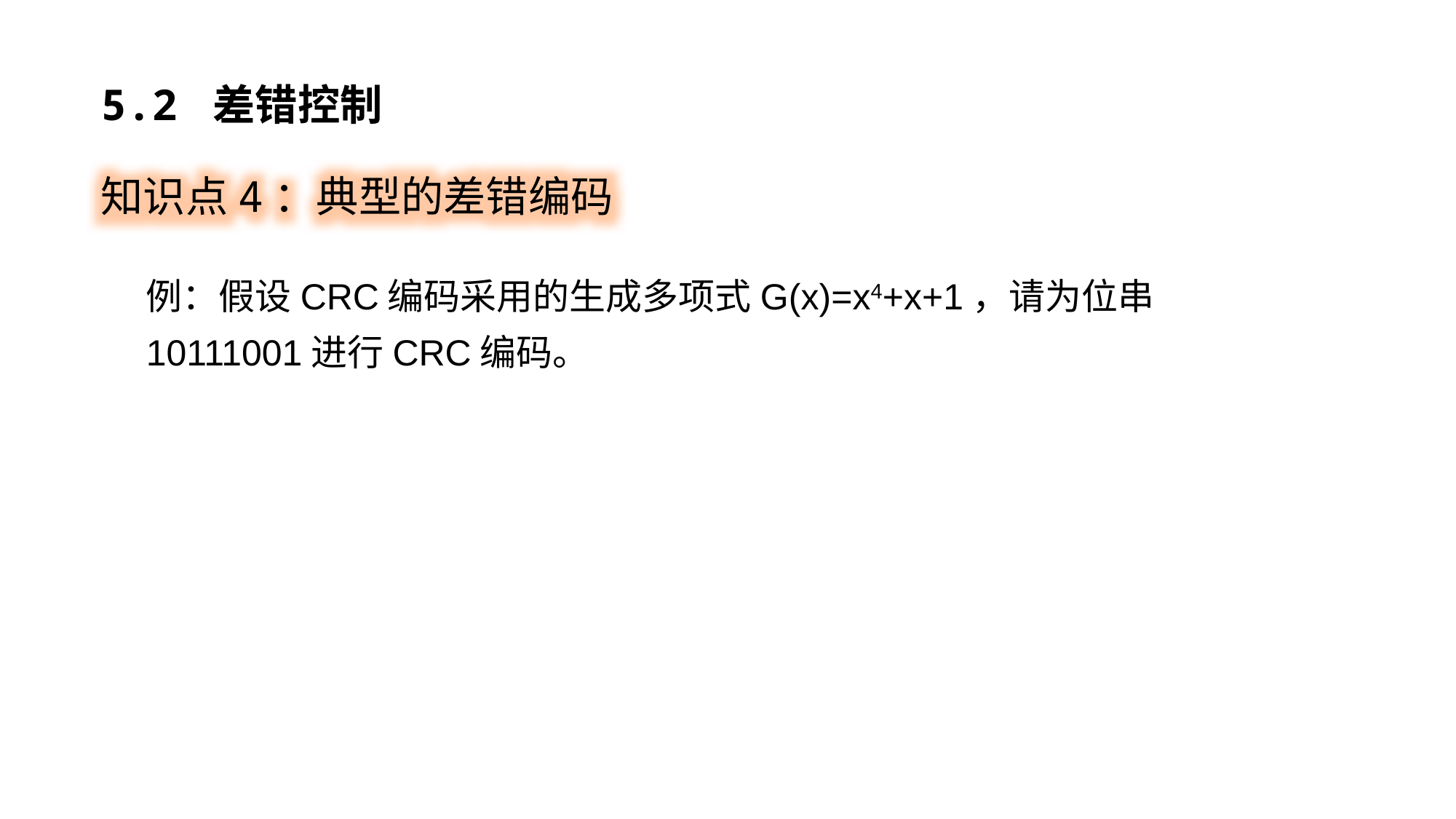

5.2 差错控制
知识点4：典型的差错编码
例：假设CRC编码采用的生成多项式G(x)=x4+x+1，请为位串10111001进行CRC编码。